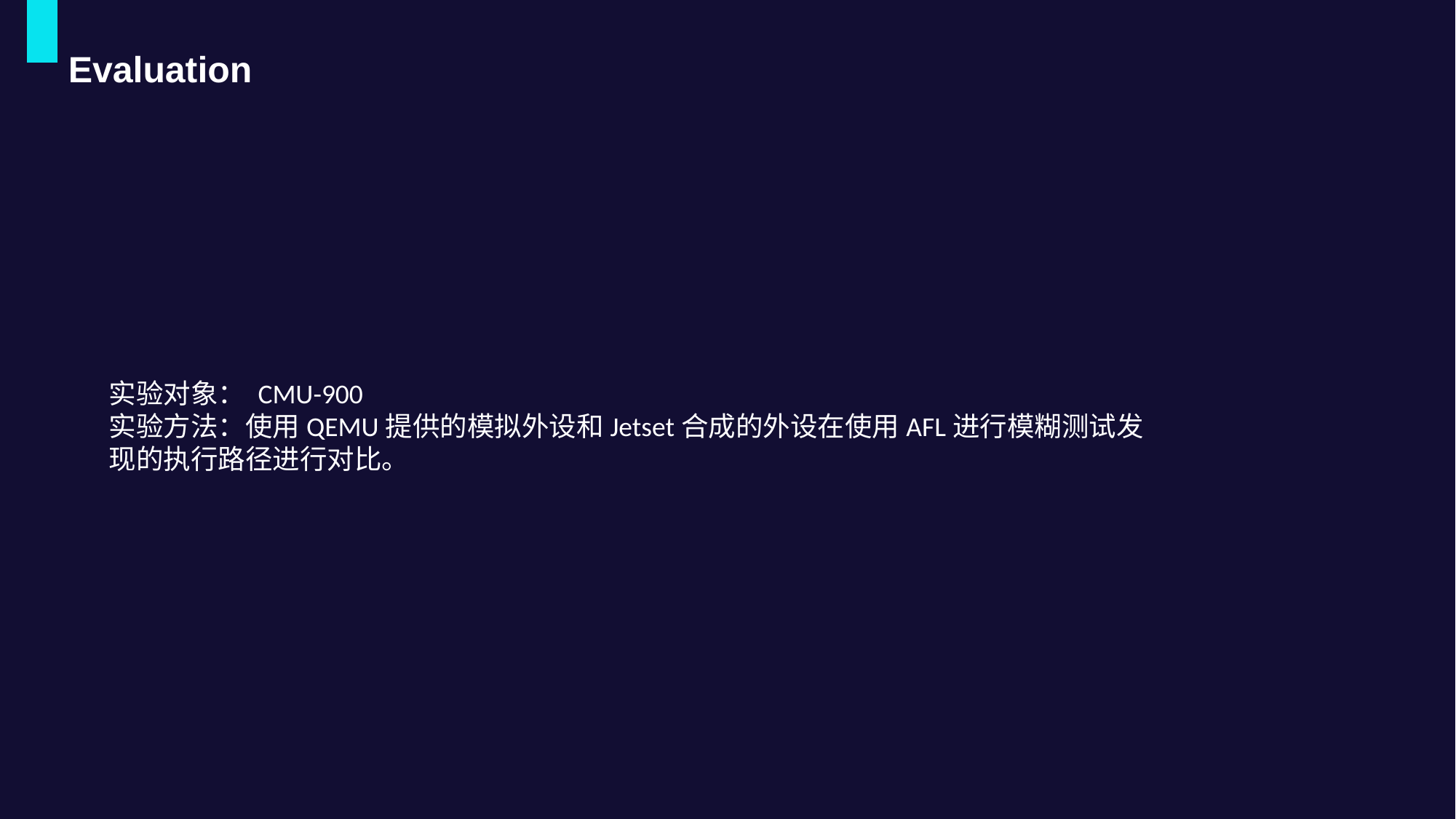

Evaluation
实验对象： CMU-900
实验方法：使用QEMU提供的模拟外设和Jetset合成的外设在使用AFL进行模糊测试发现的执行路径进行对比。